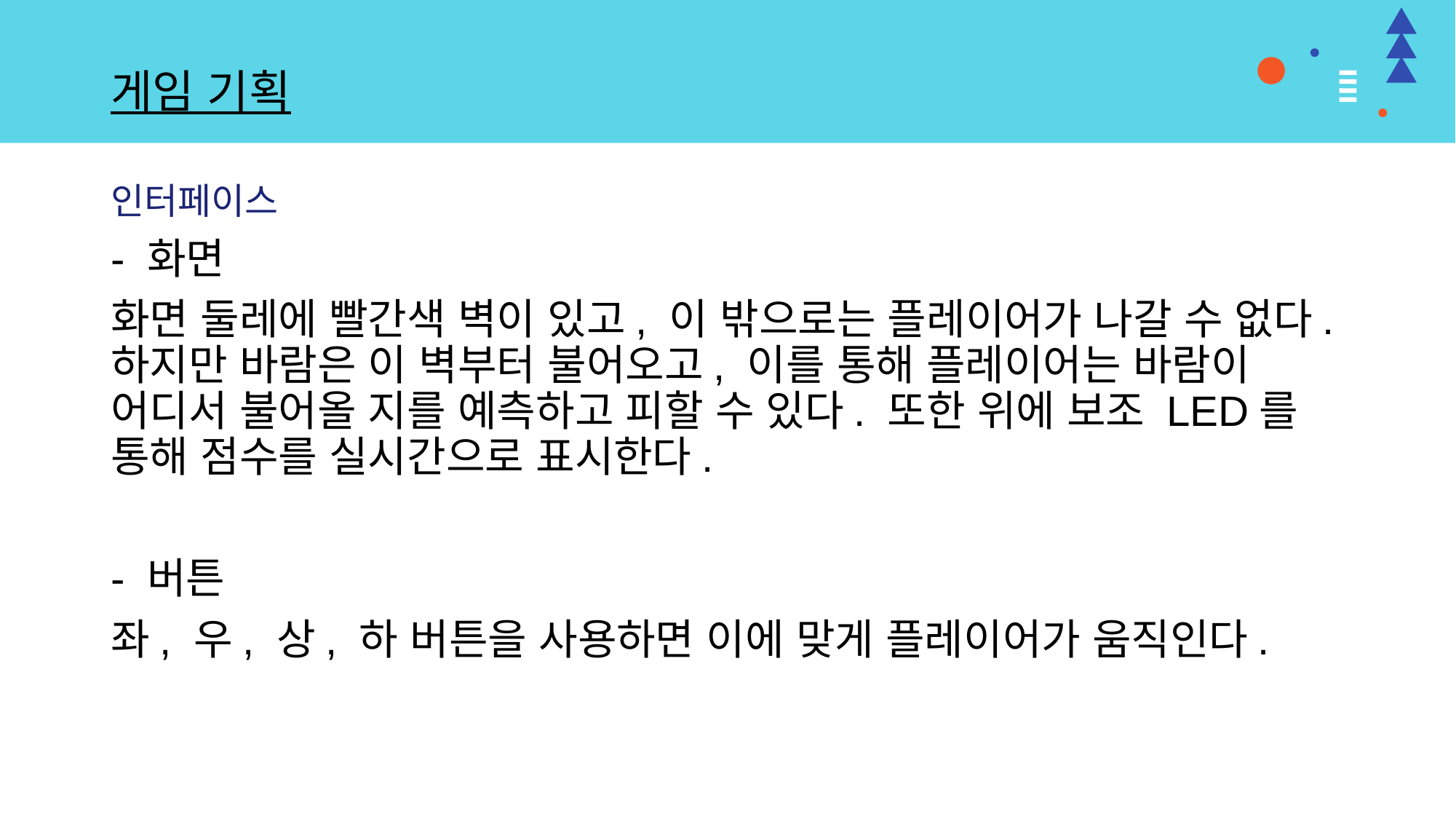

# 게임 기획
인터페이스
- 화면
화면 둘레에 빨간색 벽이 있고, 이 밖으로는 플레이어가 나갈 수 없다. 하지만 바람은 이 벽부터 불어오고, 이를 통해 플레이어는 바람이 어디서 불어올 지를 예측하고 피할 수 있다. 또한 위에 보조 LED를 통해 점수를 실시간으로 표시한다.

- 버튼
좌, 우, 상, 하 버튼을 사용하면 이에 맞게 플레이어가 움직인다.